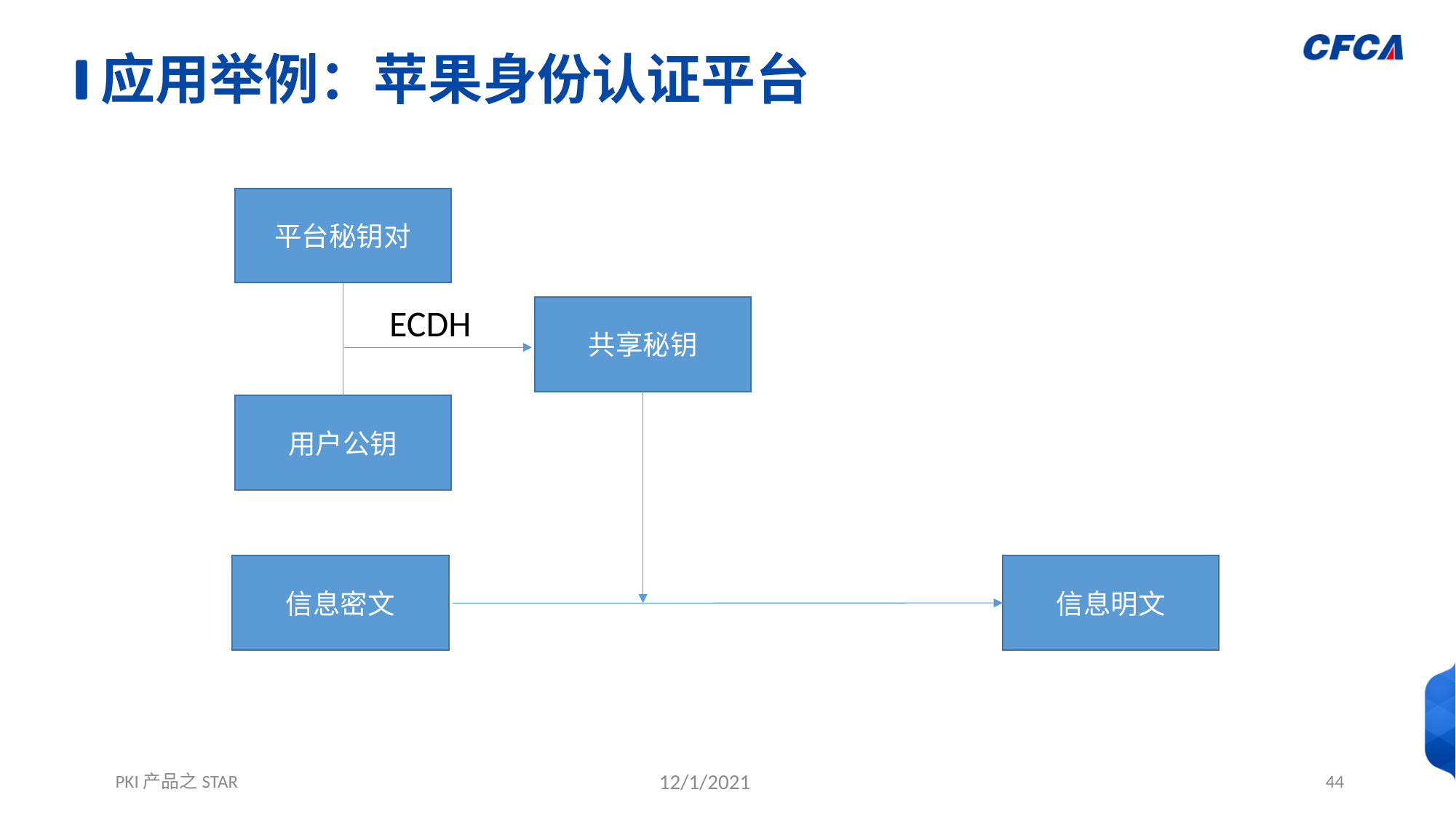

# 应用举例：苹果身份认证平台
平台秘钥对
ECDH

共享秘钥
用户公钥
信息密文
信息明文
PKI产品之STAR
12/1/2021
44